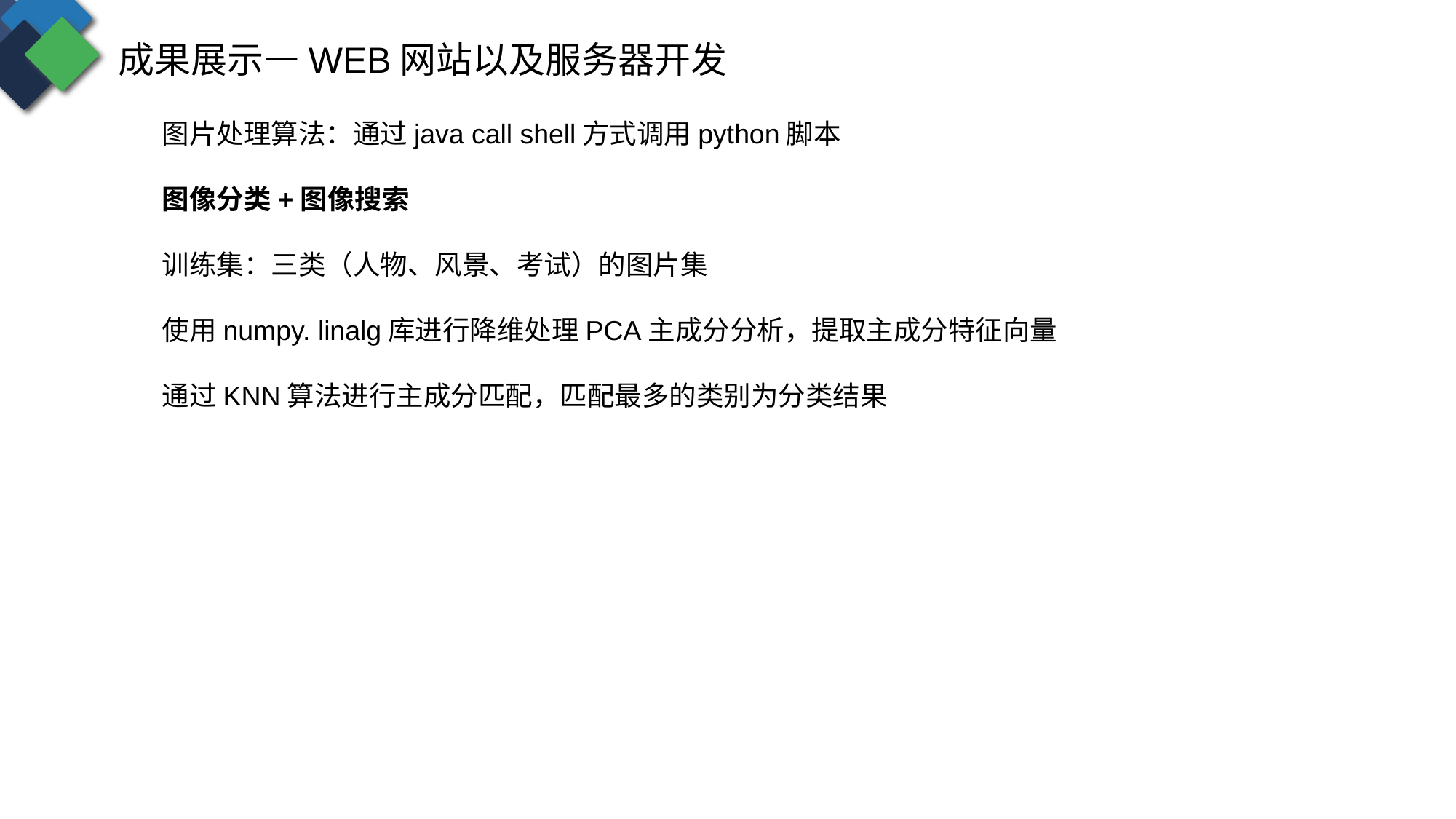

成果展示—WEB网站以及服务器开发
图片处理算法：通过java call shell方式调用python脚本

图像分类+图像搜索

训练集：三类（人物、风景、考试）的图片集

使用numpy. linalg库进行降维处理PCA主成分分析，提取主成分特征向量

通过KNN算法进行主成分匹配，匹配最多的类别为分类结果